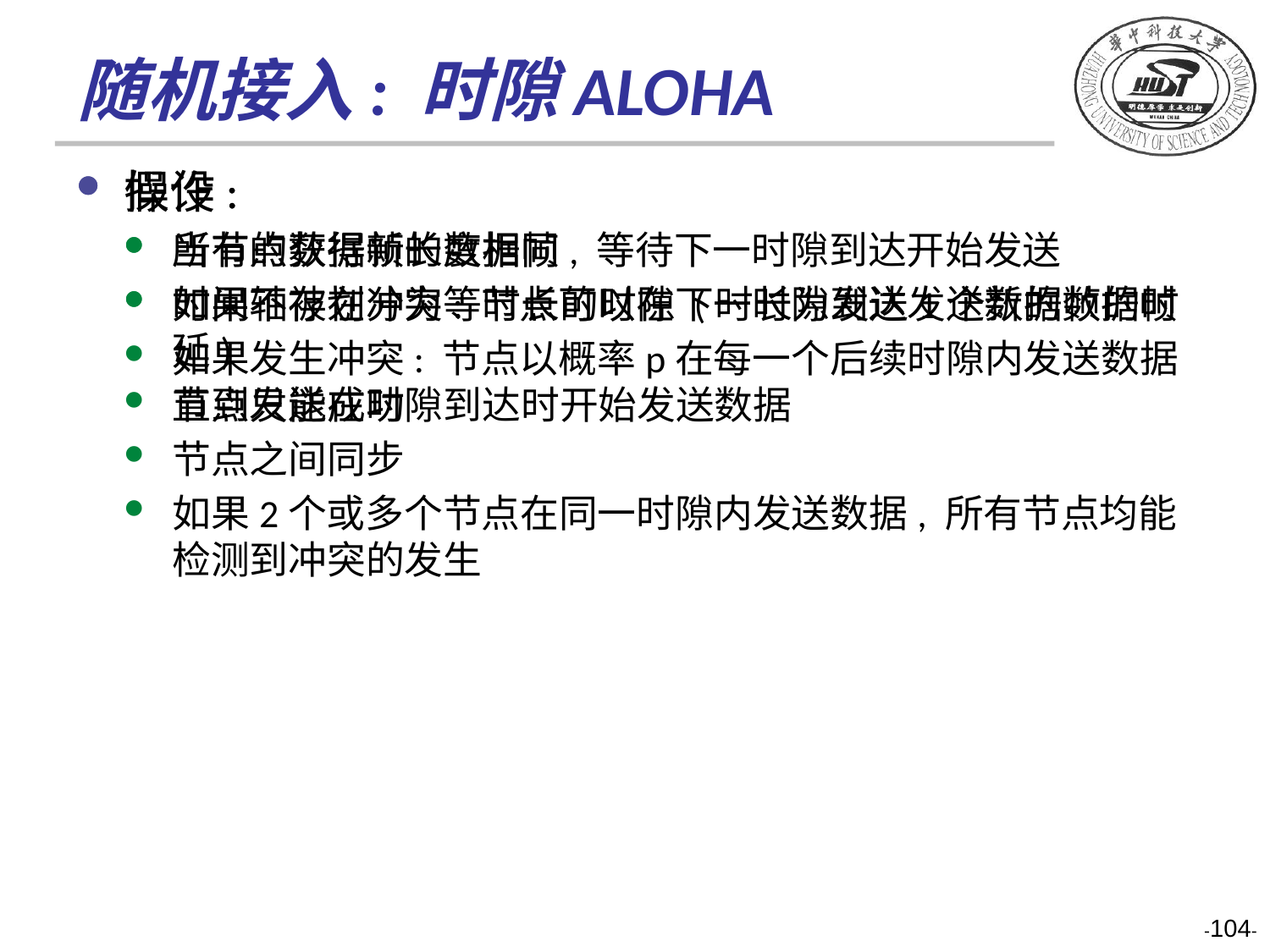

# 随机接入: 时隙ALOHA
假设:
所有的数据帧长度相同
时间轴被划分为等时长的时隙 (时长为发送1个数据帧的时延)
节点只能在时隙到达时开始发送数据
节点之间同步
如果2个或多个节点在同一时隙内发送数据, 所有节点均能检测到冲突的发生
操作:
当节点获得新的数据帧, 等待下一时隙到达开始发送
如果不存在冲突: 节点可以在下一时隙到达发送新的数据帧
如果发生冲突: 节点以概率p在每一个后续时隙内发送数据直到发送成功
-104-